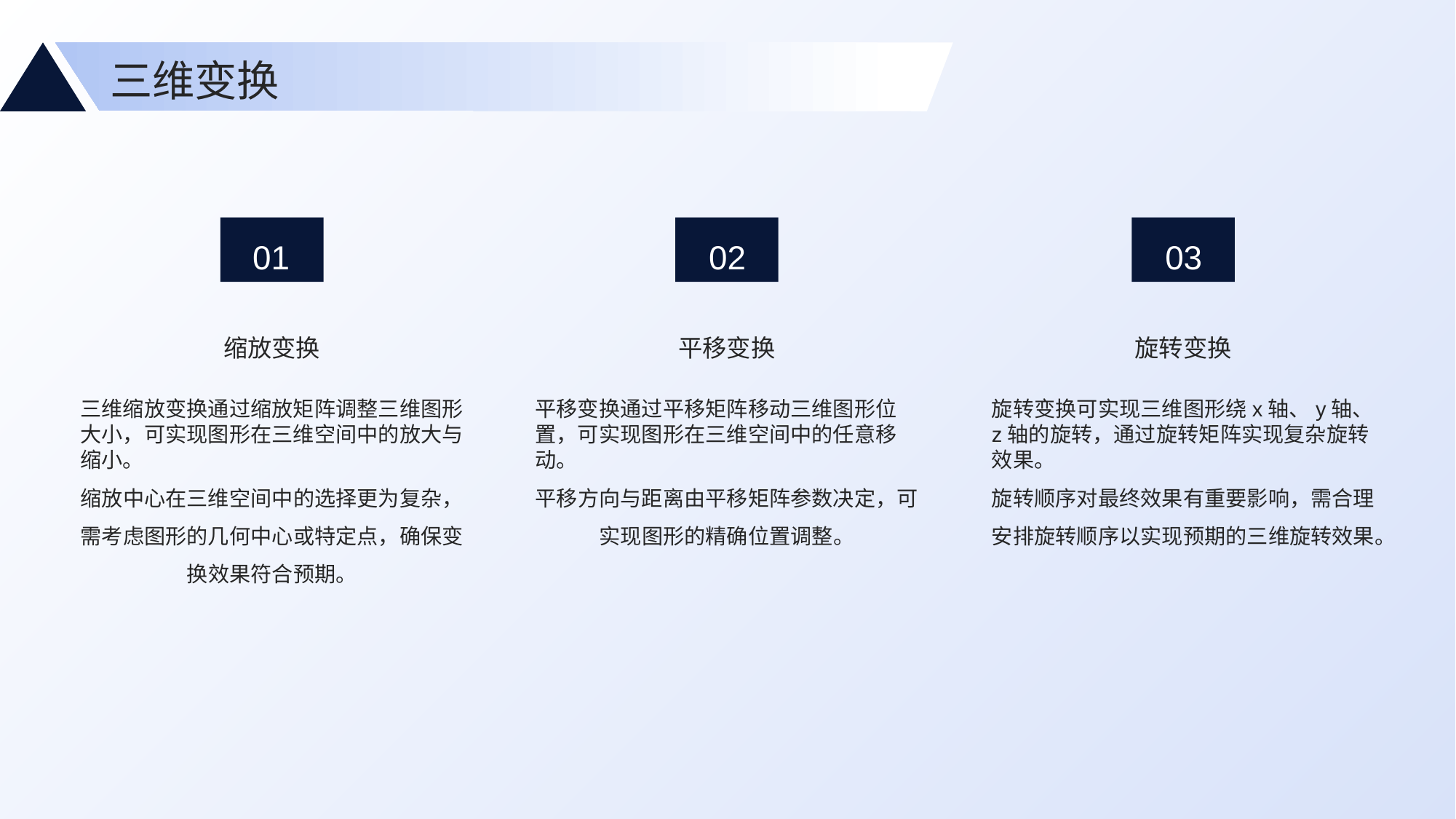

三维变换

01
02
03
缩放变换
平移变换
旋转变换
三维缩放变换通过缩放矩阵调整三维图形大小，可实现图形在三维空间中的放大与缩小。
缩放中心在三维空间中的选择更为复杂，需考虑图形的几何中心或特定点，确保变换效果符合预期。
平移变换通过平移矩阵移动三维图形位置，可实现图形在三维空间中的任意移动。
平移方向与距离由平移矩阵参数决定，可实现图形的精确位置调整。
旋转变换可实现三维图形绕x轴、y轴、z轴的旋转，通过旋转矩阵实现复杂旋转效果。
旋转顺序对最终效果有重要影响，需合理安排旋转顺序以实现预期的三维旋转效果。